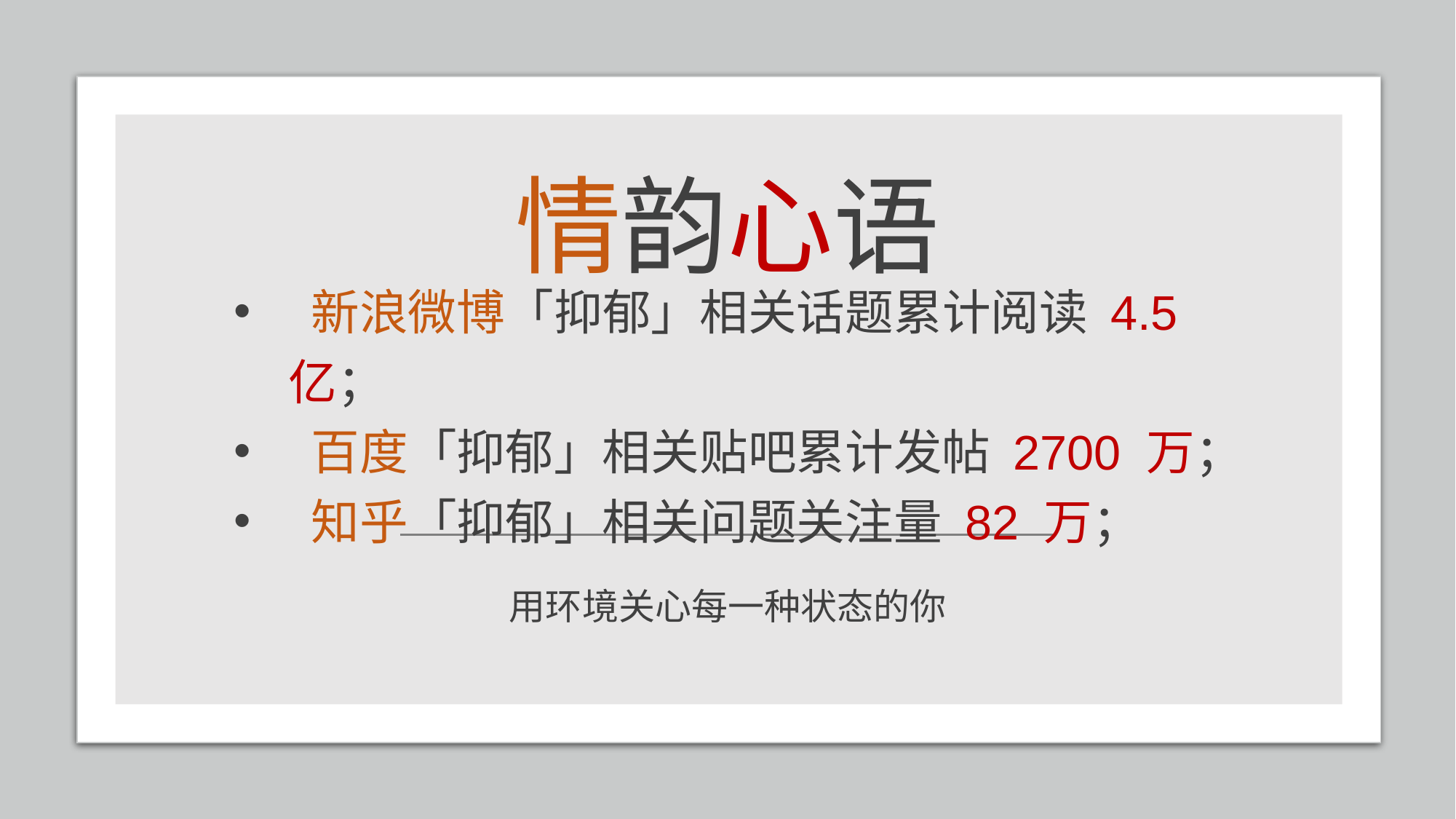

# 情韵心语

 新浪微博「抑郁」相关话题累计阅读 4.5 亿；
 百度「抑郁」相关贴吧累计发帖 2700 万；
 知乎「抑郁」相关问题关注量 82 万；
用环境关心每一种状态的你